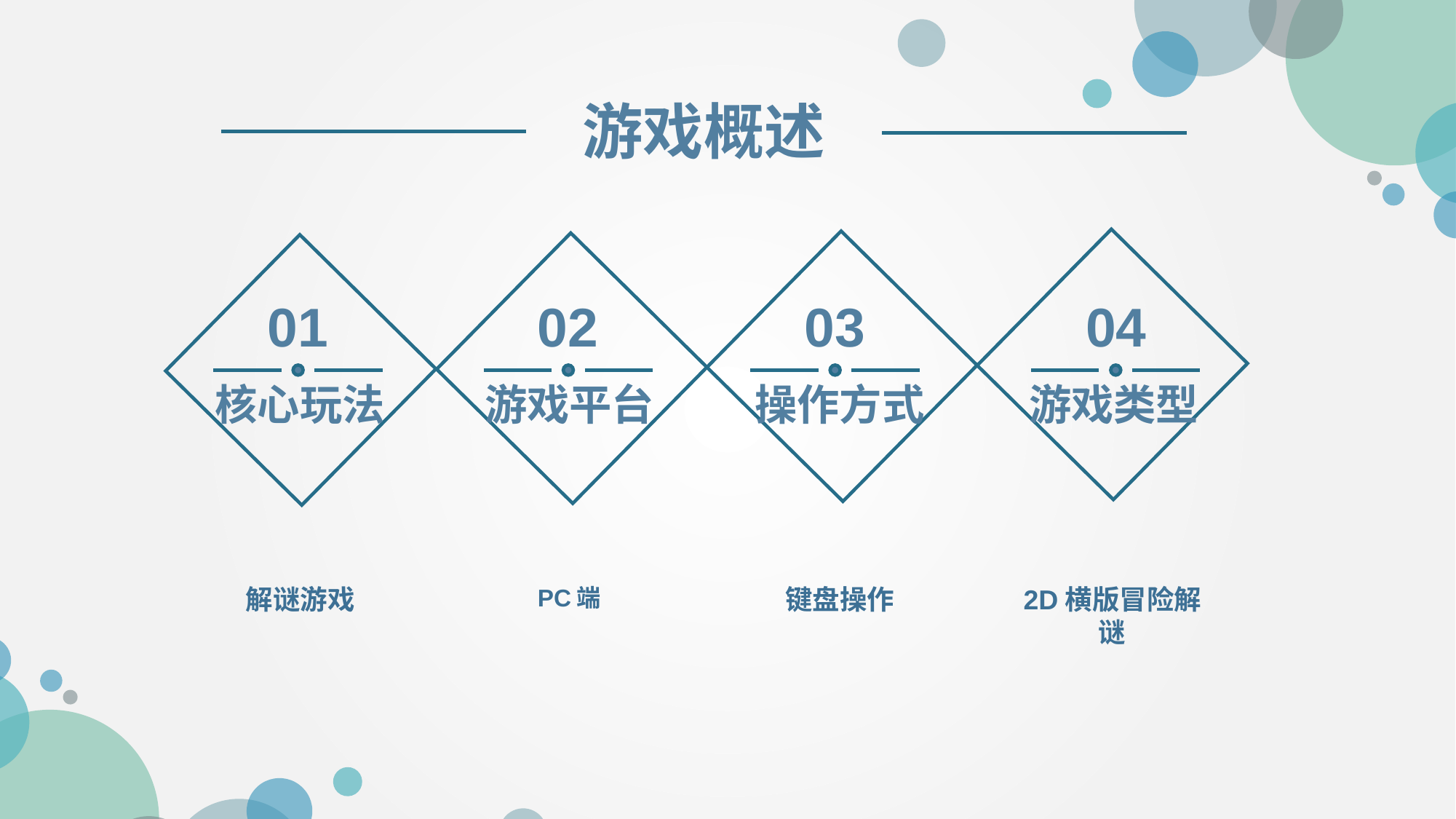

游戏概述

01
02
03
04

核心玩法
游戏平台
操作方式
游戏类型

解谜游戏

PC端

键盘操作

2D横版冒险解谜